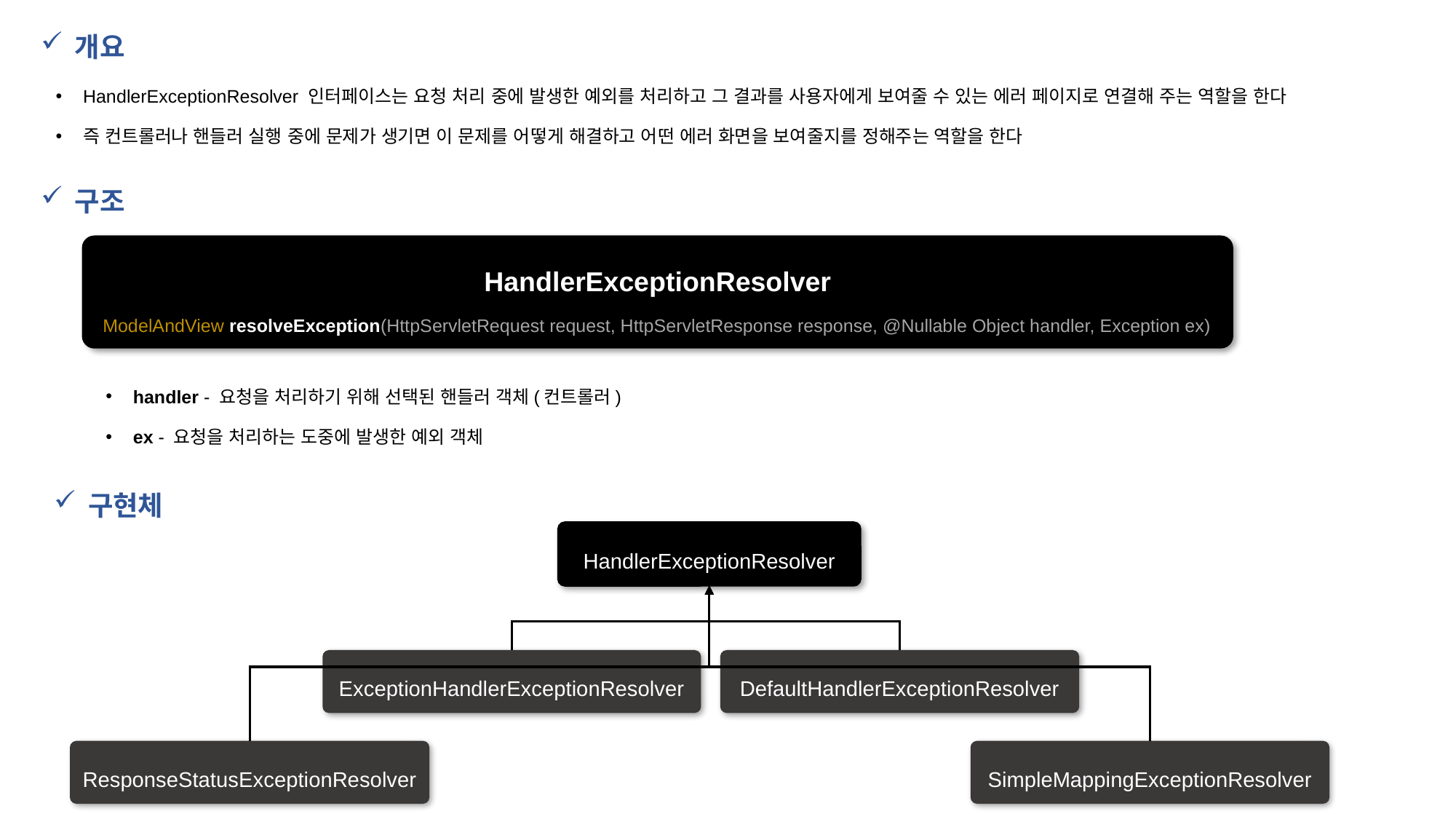

개요
HandlerExceptionResolver 인터페이스는 요청 처리 중에 발생한 예외를 처리하고 그 결과를 사용자에게 보여줄 수 있는 에러 페이지로 연결해 주는 역할을 한다
즉 컨트롤러나 핸들러 실행 중에 문제가 생기면 이 문제를 어떻게 해결하고 어떤 에러 화면을 보여줄지를 정해주는 역할을 한다
구조
HandlerExceptionResolver
ModelAndView resolveException(HttpServletRequest request, HttpServletResponse response, @Nullable Object handler, Exception ex)
handler - 요청을 처리하기 위해 선택된 핸들러 객체(컨트롤러)
ex - 요청을 처리하는 도중에 발생한 예외 객체
구현체
HandlerExceptionResolver
ExceptionHandlerExceptionResolver
DefaultHandlerExceptionResolver
ResponseStatusExceptionResolver
SimpleMappingExceptionResolver